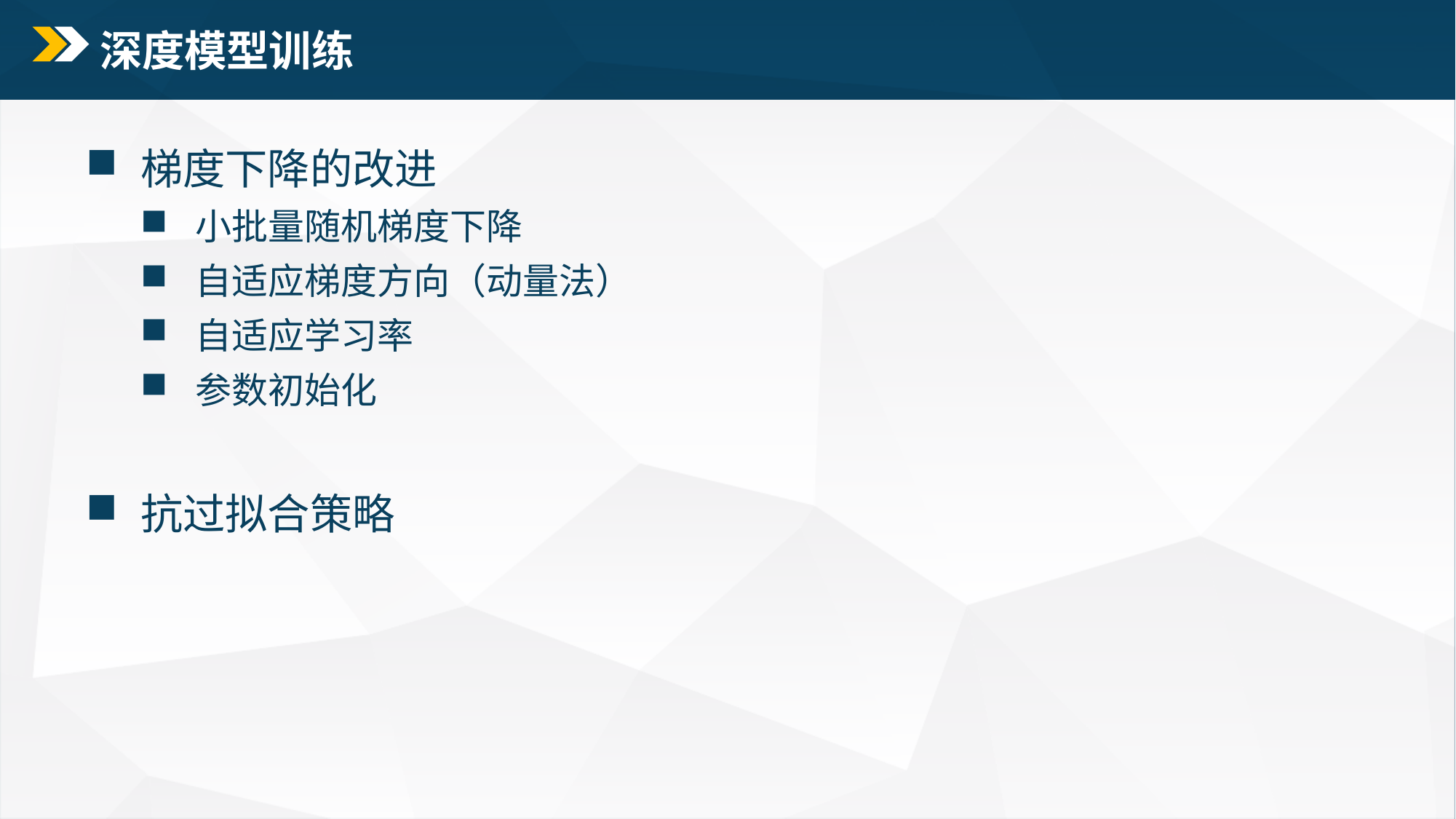

# 深度模型训练
梯度下降的改进
小批量随机梯度下降
自适应梯度方向（动量法）
自适应学习率
参数初始化

抗过拟合策略